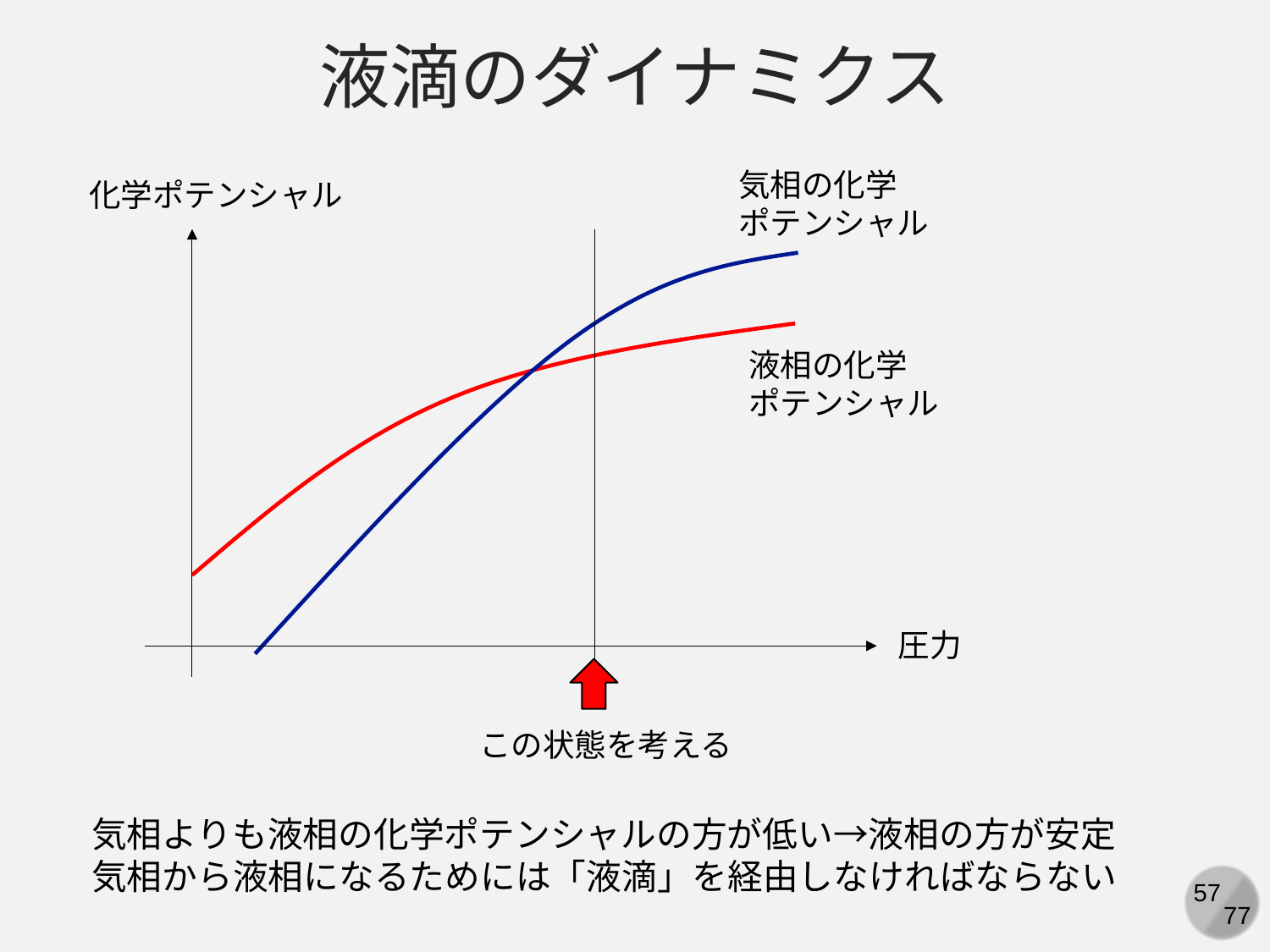

液滴のダイナミクス
気相の化学
ポテンシャル
化学ポテンシャル

液相の化学
ポテンシャル
圧力

この状態を考える
気相よりも液相の化学ポテンシャルの方が低い→液相の方が安定
気相から液相になるためには「液滴」を経由しなければならない